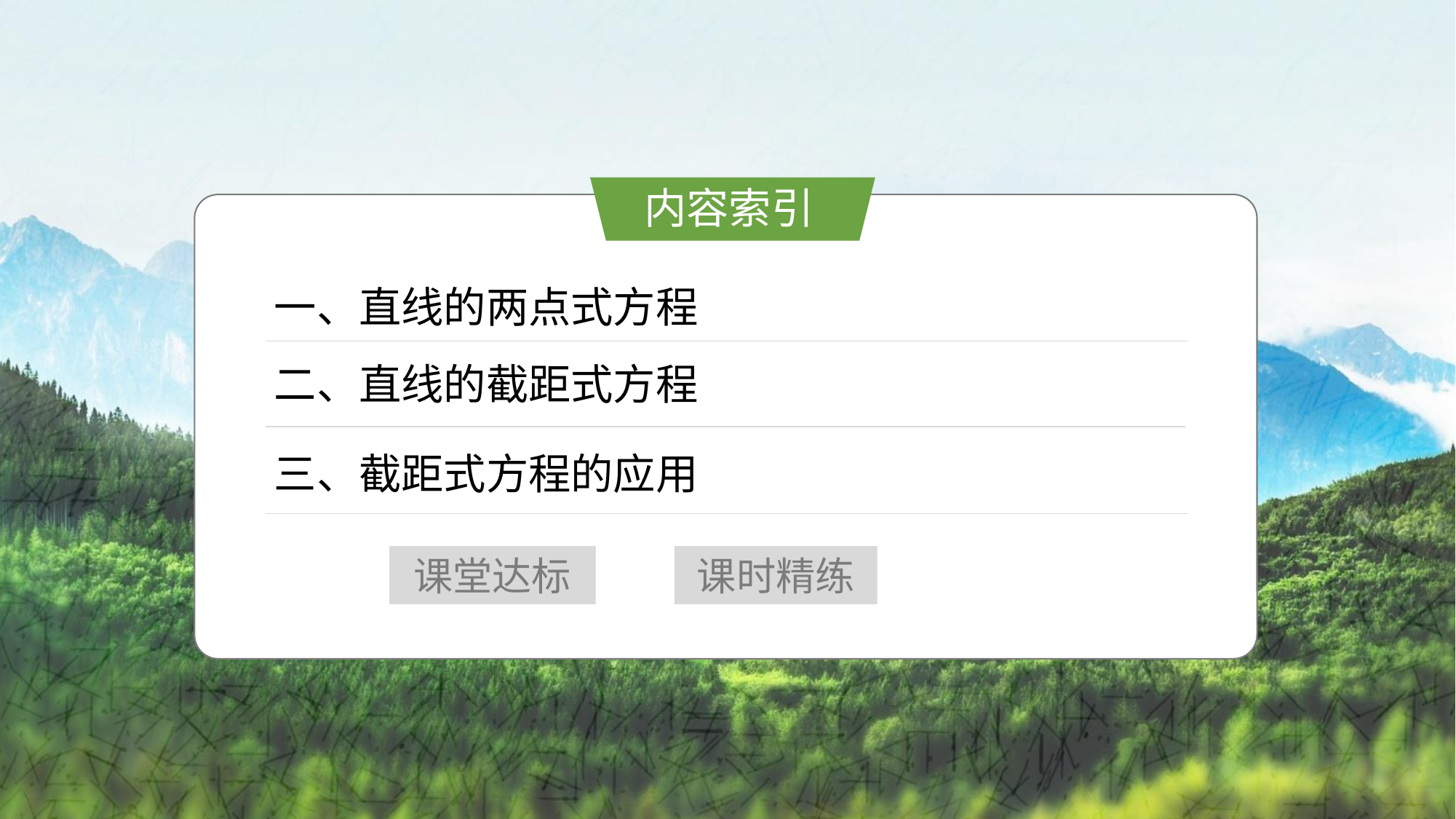

内容索引

一、直线的两点式方程
二、直线的截距式方程

三、截距式方程的应用
课堂达标
课时精练